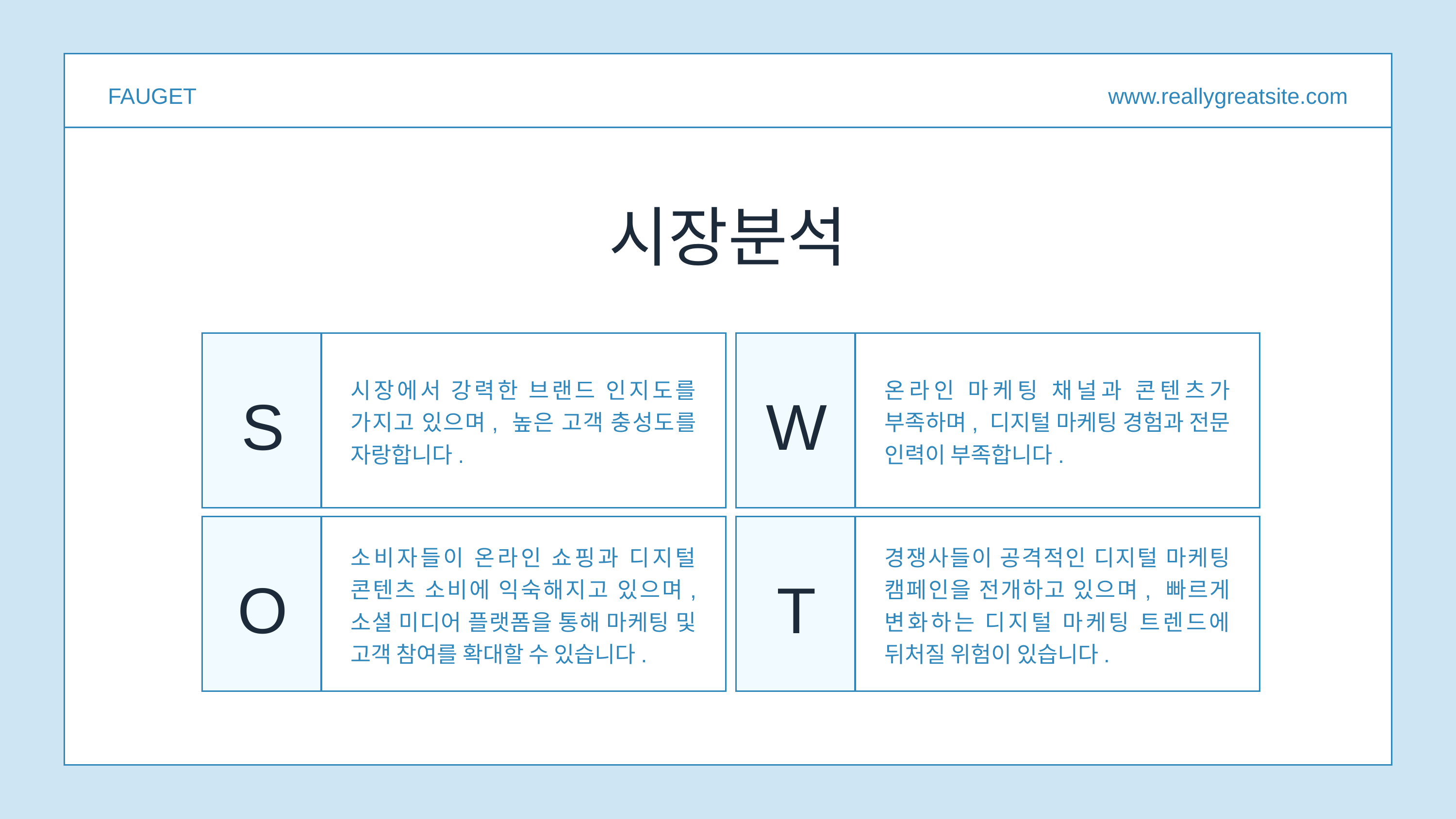

FAUGET
www.reallygreatsite.com

시장분석

시장에서 강력한 브랜드 인지도를 가지고 있으며, 높은 고객 충성도를 자랑합니다.
온라인 마케팅 채널과 콘텐츠가 부족하며, 디지털 마케팅 경험과 전문 인력이 부족합니다.
S
W

소비자들이 온라인 쇼핑과 디지털 콘텐츠 소비에 익숙해지고 있으며, 소셜 미디어 플랫폼을 통해 마케팅 및 고객 참여를 확대할 수 있습니다.
경쟁사들이 공격적인 디지털 마케팅 캠페인을 전개하고 있으며, 빠르게 변화하는 디지털 마케팅 트렌드에 뒤처질 위험이 있습니다.
O
T